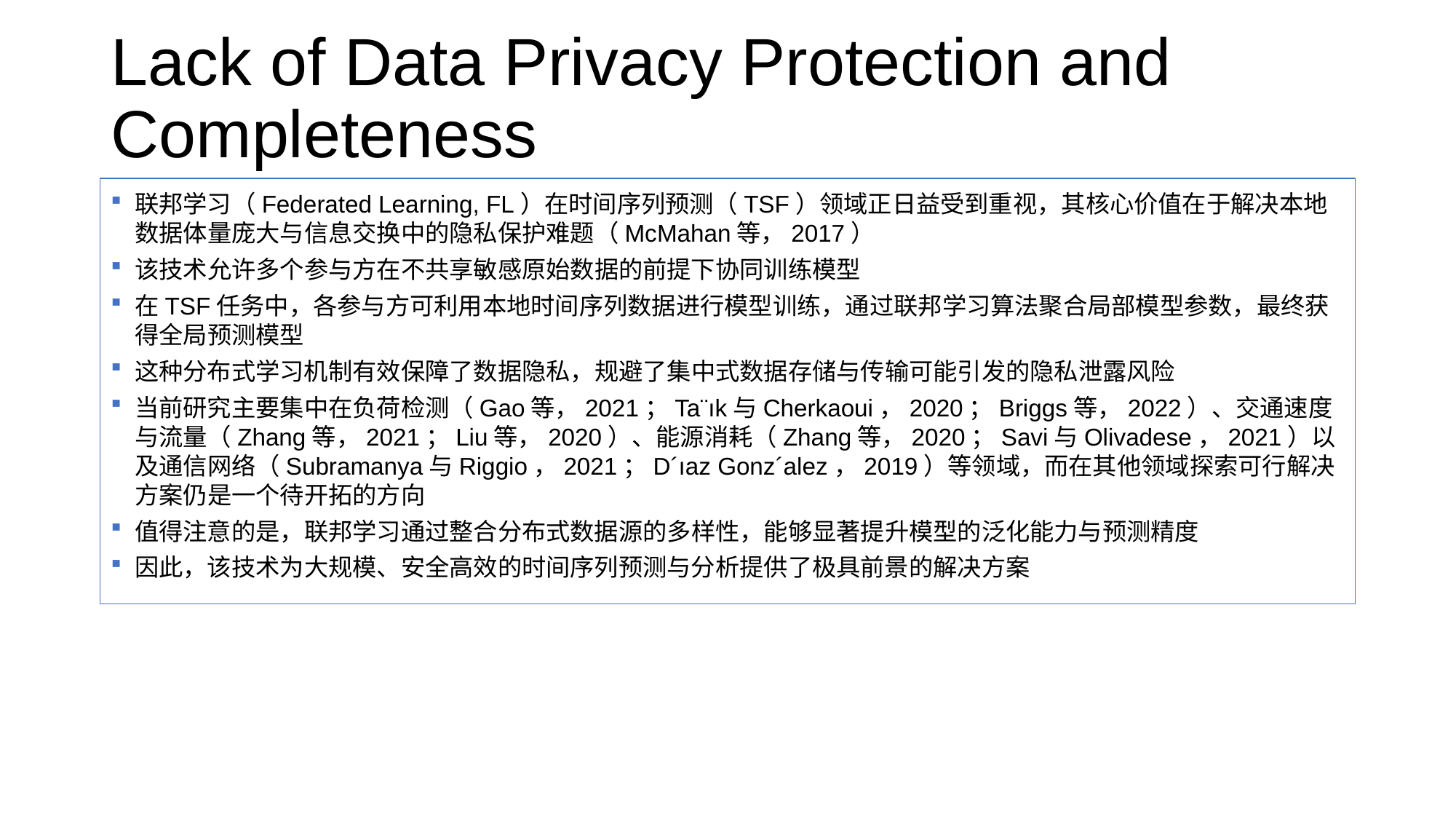

# Lack of Data Privacy Protection and Completeness
联邦学习（Federated Learning, FL）在时间序列预测（TSF）领域正日益受到重视，其核心价值在于解决本地数据体量庞大与信息交换中的隐私保护难题（McMahan等，2017）
该技术允许多个参与方在不共享敏感原始数据的前提下协同训练模型
在TSF任务中，各参与方可利用本地时间序列数据进行模型训练，通过联邦学习算法聚合局部模型参数，最终获得全局预测模型
这种分布式学习机制有效保障了数据隐私，规避了集中式数据存储与传输可能引发的隐私泄露风险
当前研究主要集中在负荷检测（Gao等，2021；Ta¨ık与Cherkaoui，2020；Briggs等，2022）、交通速度与流量（Zhang等，2021；Liu等，2020）、能源消耗（Zhang等，2020；Savi与Olivadese，2021）以及通信网络（Subramanya与Riggio，2021；D´ıaz Gonz´alez，2019）等领域，而在其他领域探索可行解决方案仍是一个待开拓的方向
值得注意的是，联邦学习通过整合分布式数据源的多样性，能够显著提升模型的泛化能力与预测精度
因此，该技术为大规模、安全高效的时间序列预测与分析提供了极具前景的解决方案